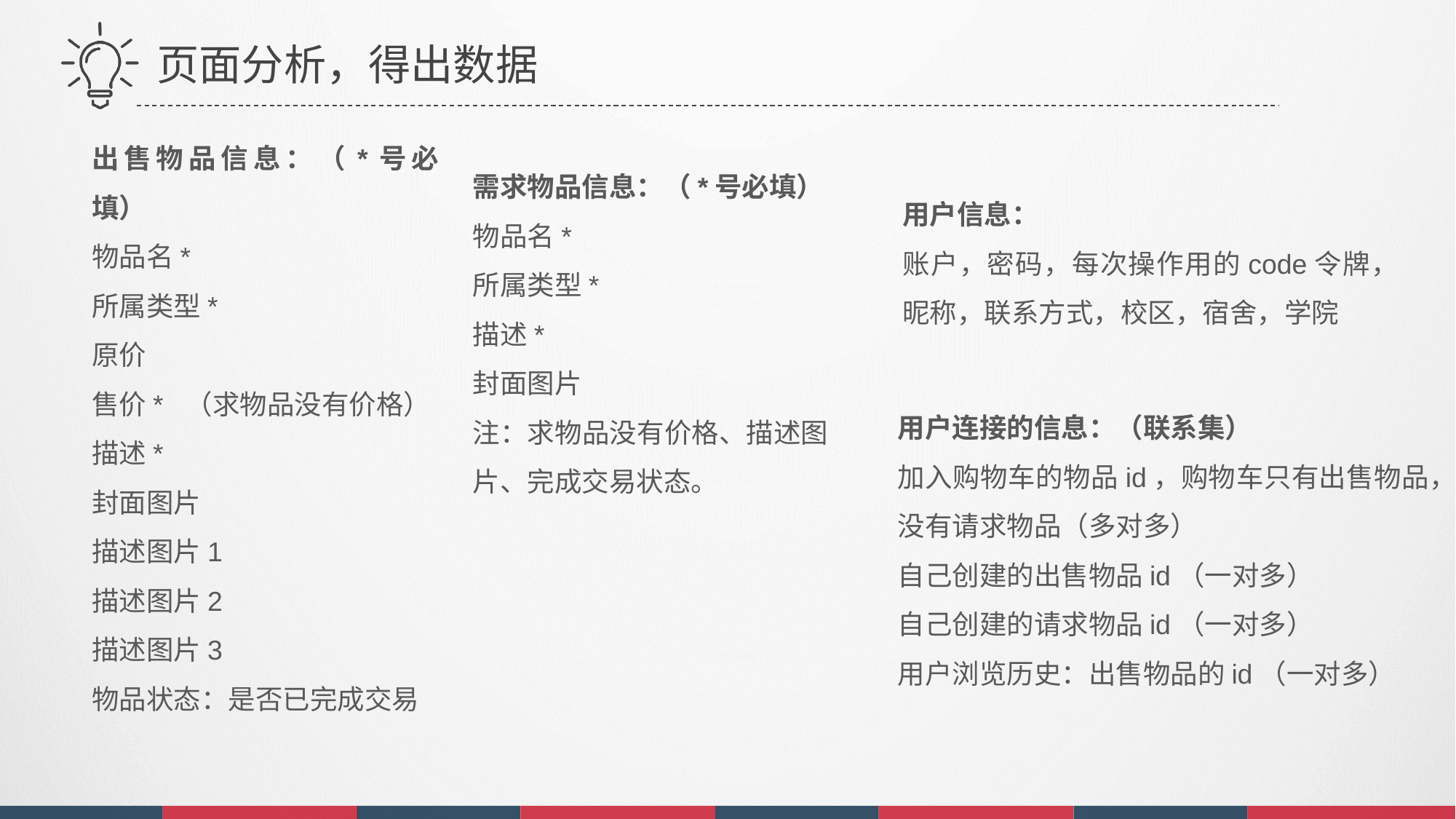

页面分析，得出数据
出售物品信息：（*号必填）
物品名*
所属类型*
原价
售价*  （求物品没有价格）
描述*
封面图片
描述图片1
描述图片2
描述图片3
物品状态：是否已完成交易

需求物品信息：（*号必填）
物品名*
所属类型*
描述*
封面图片
注：求物品没有价格、描述图片、完成交易状态。

用户信息：
账户，密码，每次操作用的code令牌，
昵称，联系方式，校区，宿舍，学院

用户连接的信息：（联系集）
加入购物车的物品id，购物车只有出售物品，没有请求物品（多对多）
自己创建的出售物品id（一对多）
自己创建的请求物品id（一对多）
用户浏览历史：出售物品的id（一对多）